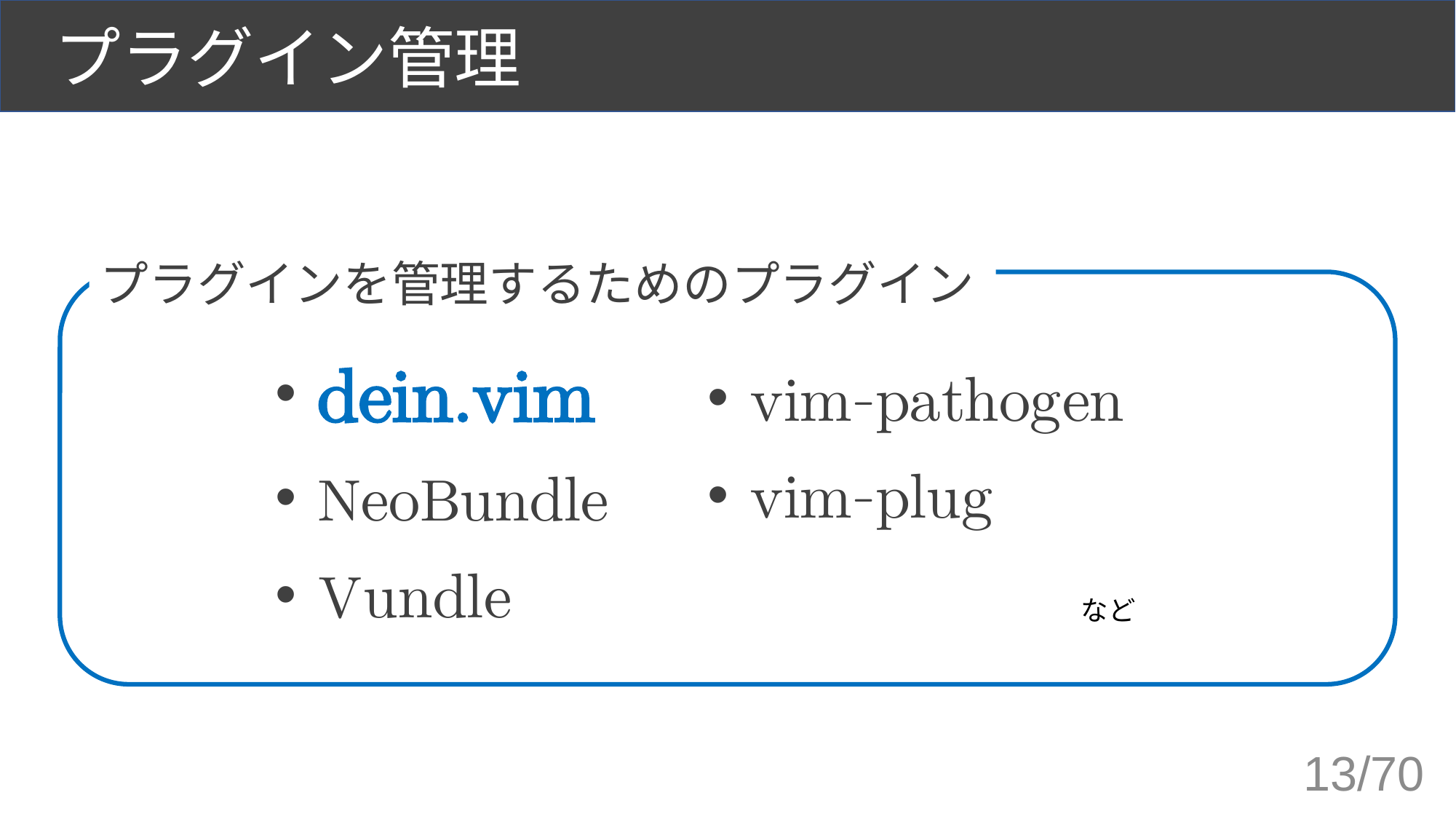

# プラグイン管理
プラグインを管理するためのプラグイン

 dein.vim
 NeoBundle
 Vundle
 vim-pathogen
 vim-plug
など
13